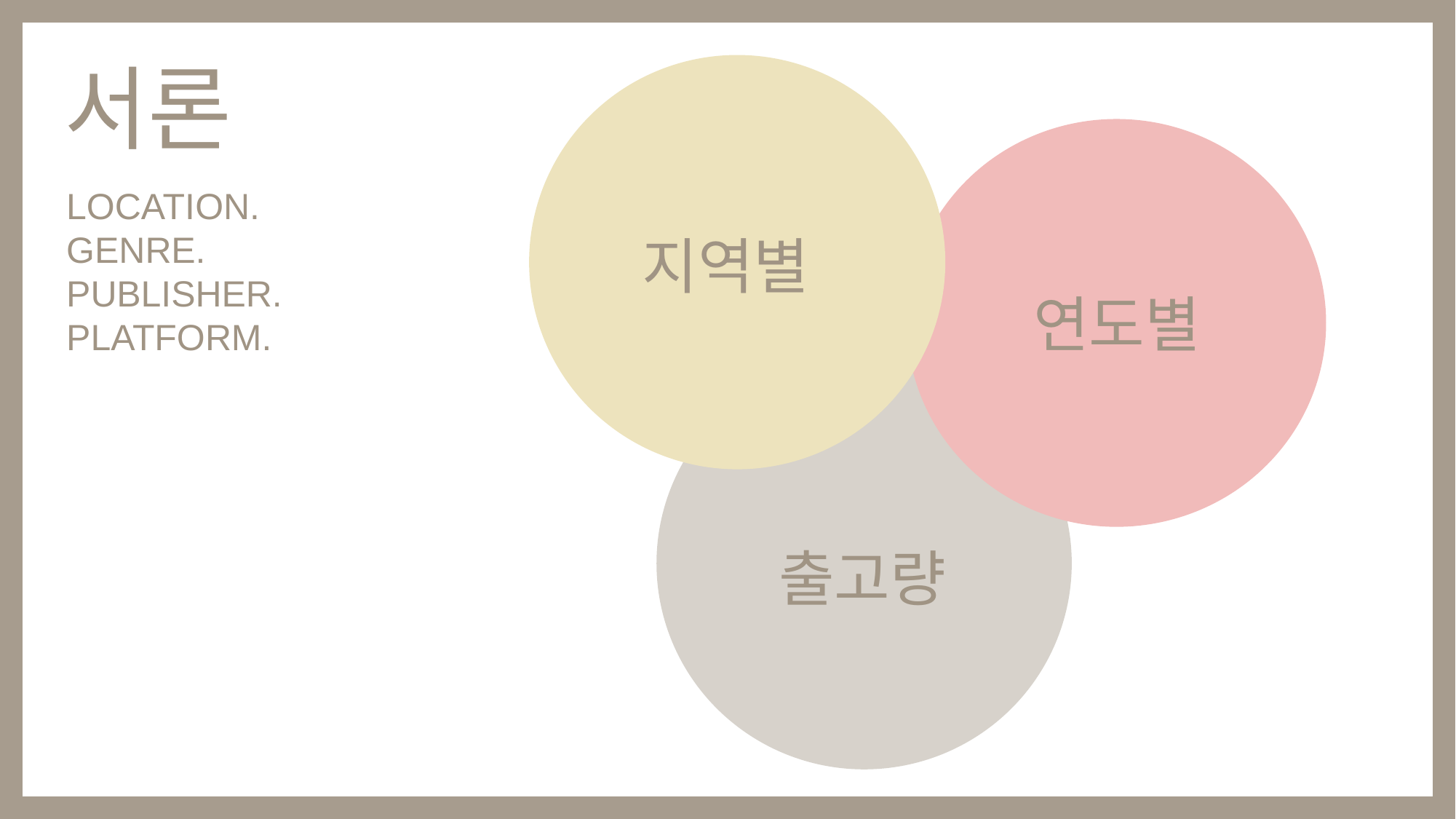

서론

LOCATION.
GENRE.
PUBLISHER.
PLATFORM.
지역별
연도별

출고량